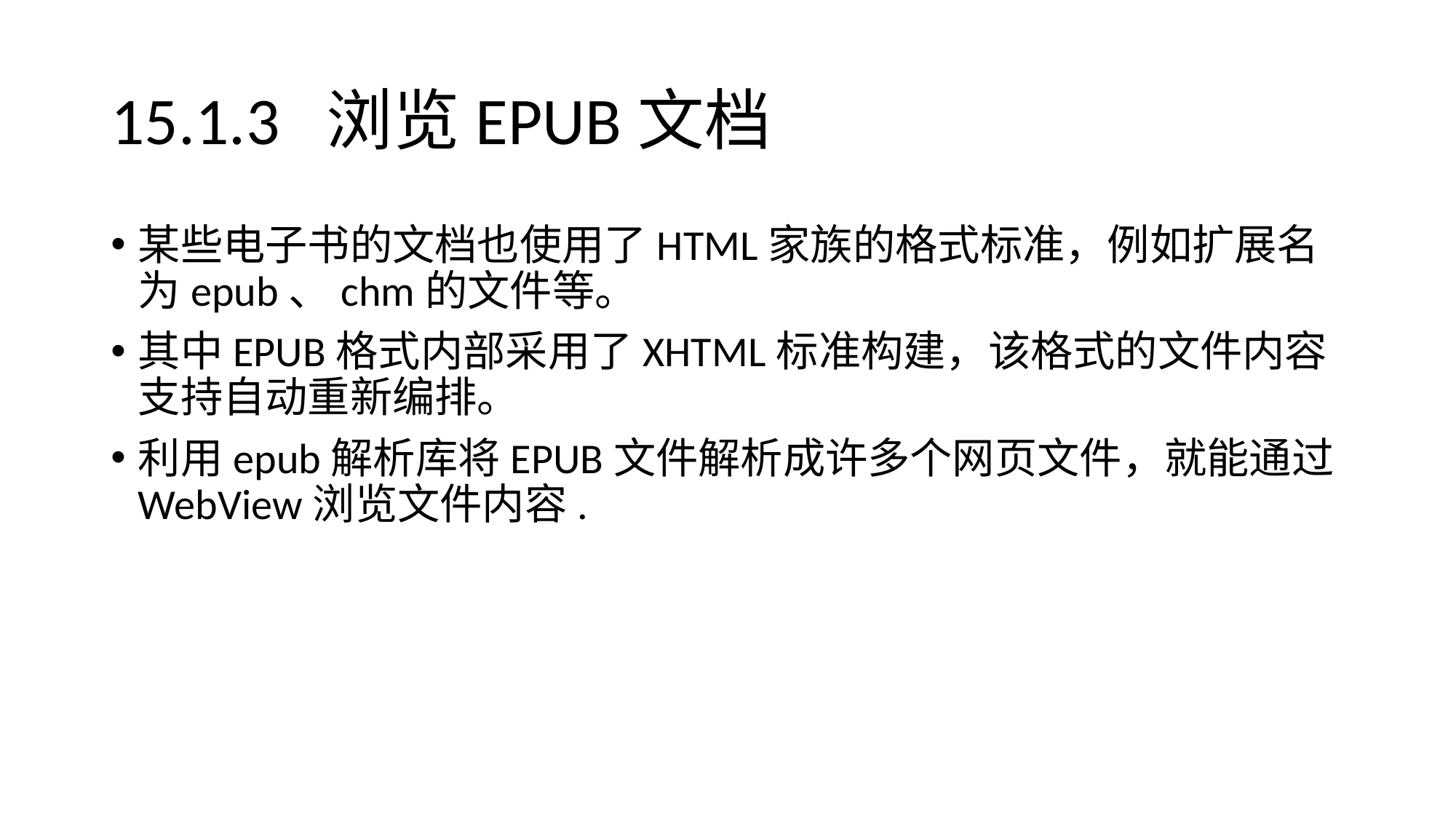

# 15.1.3  浏览EPUB文档
某些电子书的文档也使用了HTML家族的格式标准，例如扩展名为epub、chm的文件等。
其中EPUB格式内部采用了XHTML标准构建，该格式的文件内容支持自动重新编排。
利用epub解析库将EPUB文件解析成许多个网页文件，就能通过WebView浏览文件内容.